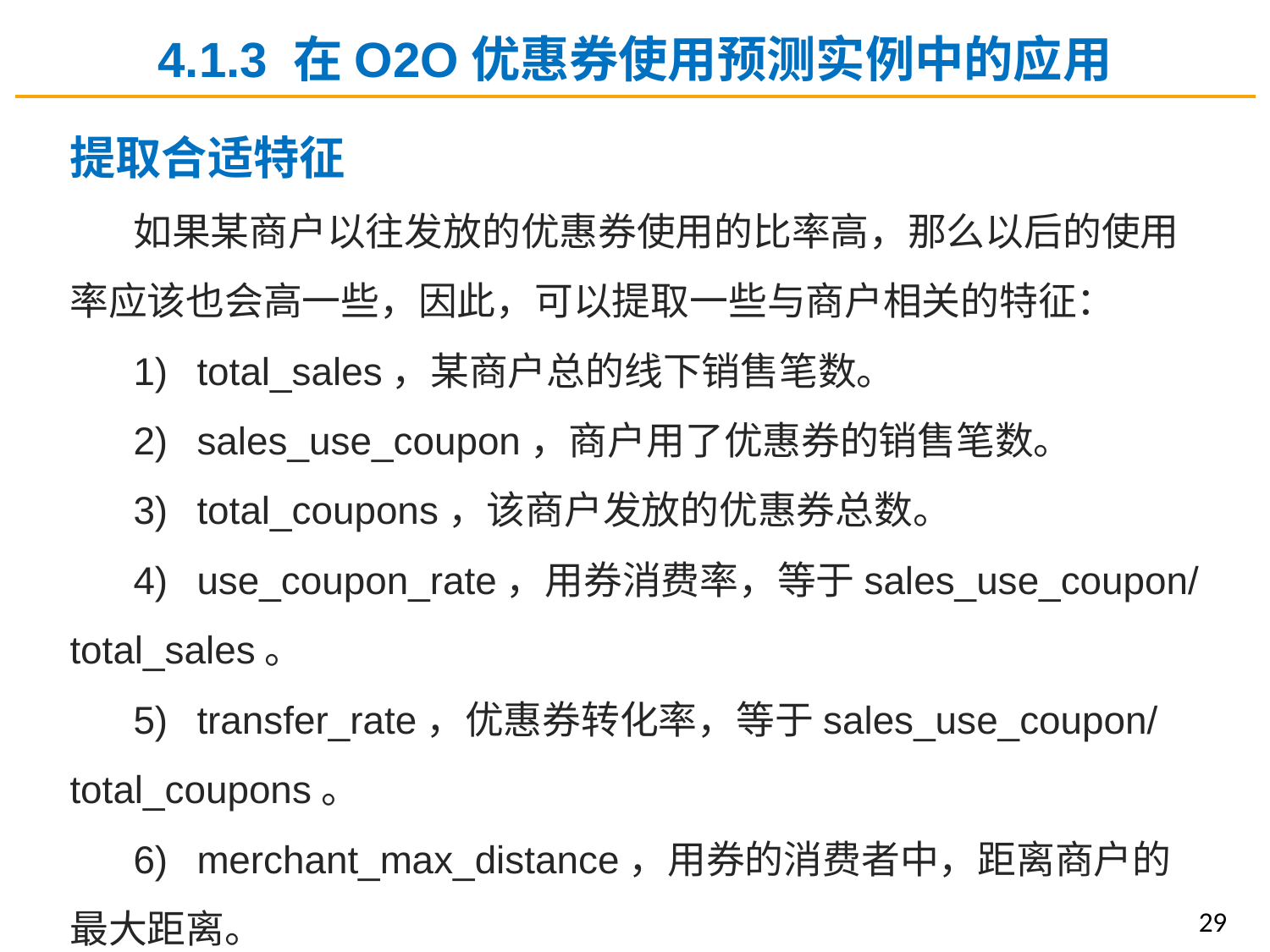

4.1.3 在O2O优惠券使用预测实例中的应用
提取合适特征
如果某商户以往发放的优惠券使用的比率高，那么以后的使用率应该也会高一些，因此，可以提取一些与商户相关的特征：
1)	total_sales，某商户总的线下销售笔数。
2)	sales_use_coupon，商户用了优惠券的销售笔数。
3)	total_coupons，该商户发放的优惠券总数。
4)	use_coupon_rate，用券消费率，等于sales_use_coupon/ total_sales。
5)	transfer_rate，优惠券转化率，等于sales_use_coupon/ total_coupons。
6)	merchant_max_distance，用券的消费者中，距离商户的最大距离。
29